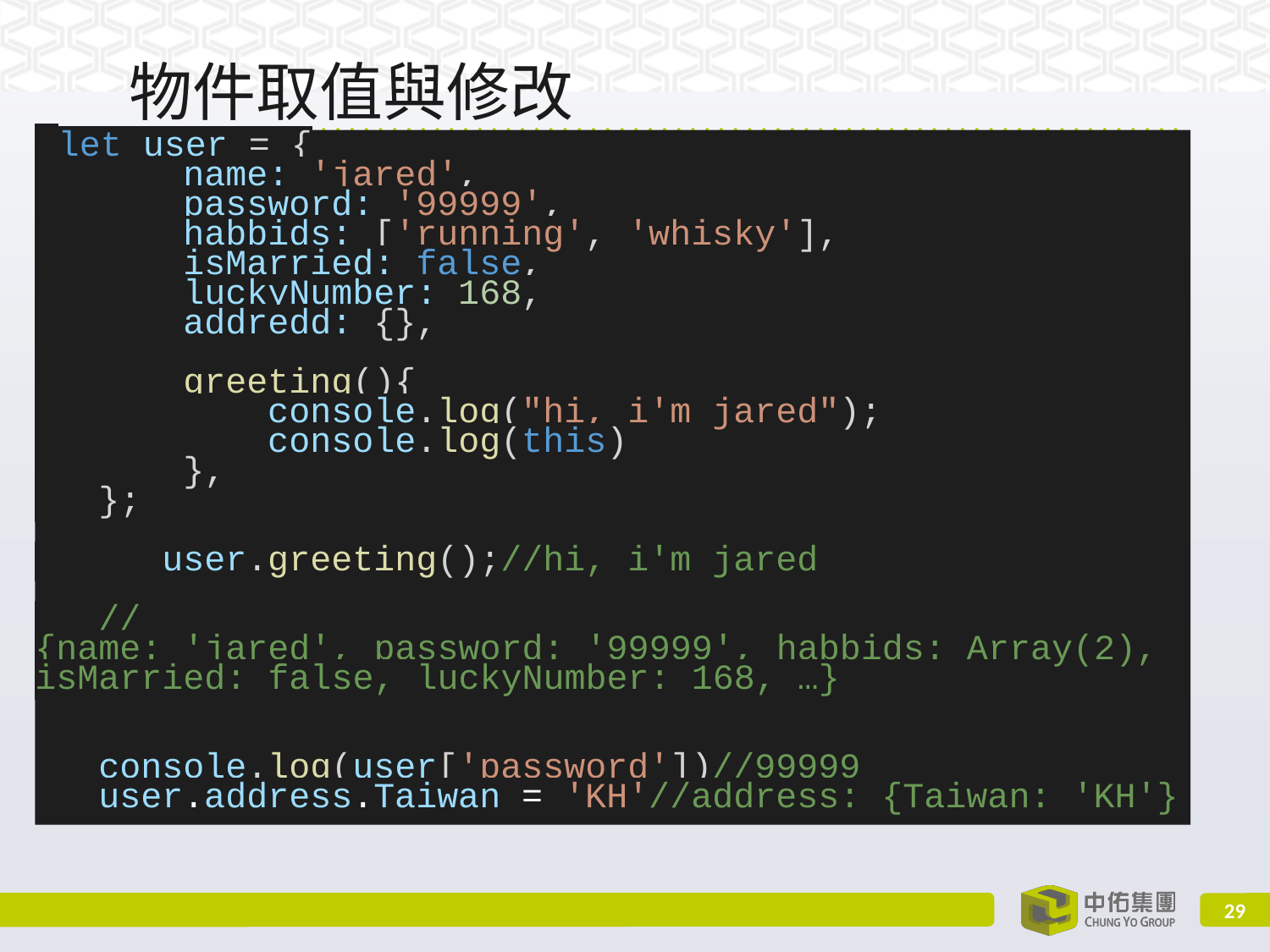

# 物件取值與修改
 let user = {
       name: 'jared',
       password: '99999',
       habbids: ['running', 'whisky'],
       isMarried: false,
       luckyNumber: 168,
       addredd: {},

       greeting(){
           console.log("hi, i'm jared");
           console.log(this)
       },
   };

   	user.greeting();//hi, i'm jared

   //
{name: 'jared', password: '99999', habbids: Array(2), isMarried: false, luckyNumber: 168, …}

console.log(user['password'])//99999
user.address.Taiwan = 'KH'//address: {Taiwan: 'KH'}

29